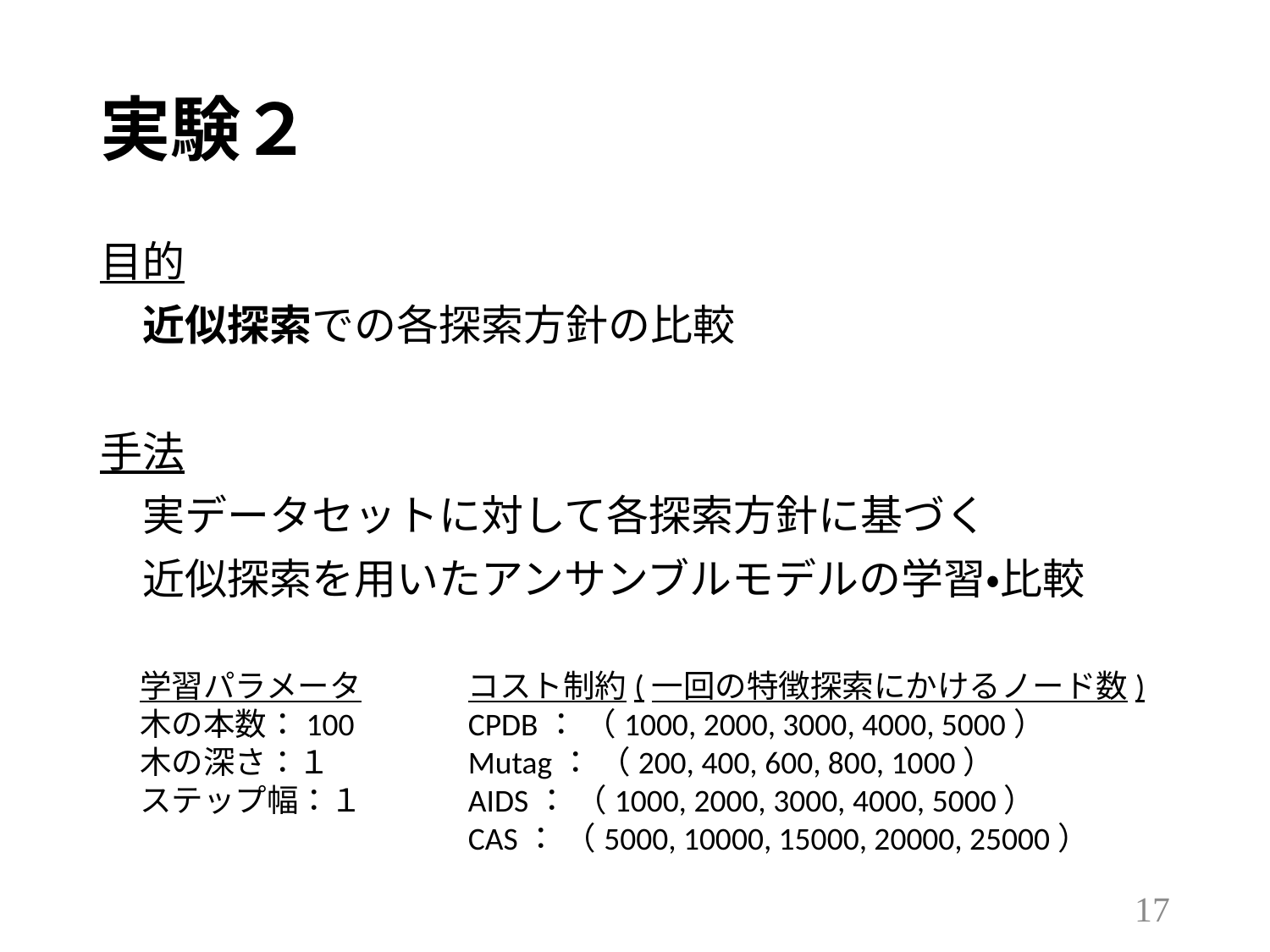

# 実験２
目的
　近似探索での各探索方針の比較

手法
　実データセットに対して各探索方針に基づく
　近似探索を用いたアンサンブルモデルの学習・比較
学習パラメータ
木の本数：100
木の深さ：１
ステップ幅：１
コスト制約(一回の特徴探索にかけるノード数)
CPDB： （1000, 2000, 3000, 4000, 5000）
Mutag： （200, 400, 600, 800, 1000）
AIDS： （1000, 2000, 3000, 4000, 5000）
CAS： （5000, 10000, 15000, 20000, 25000）

17